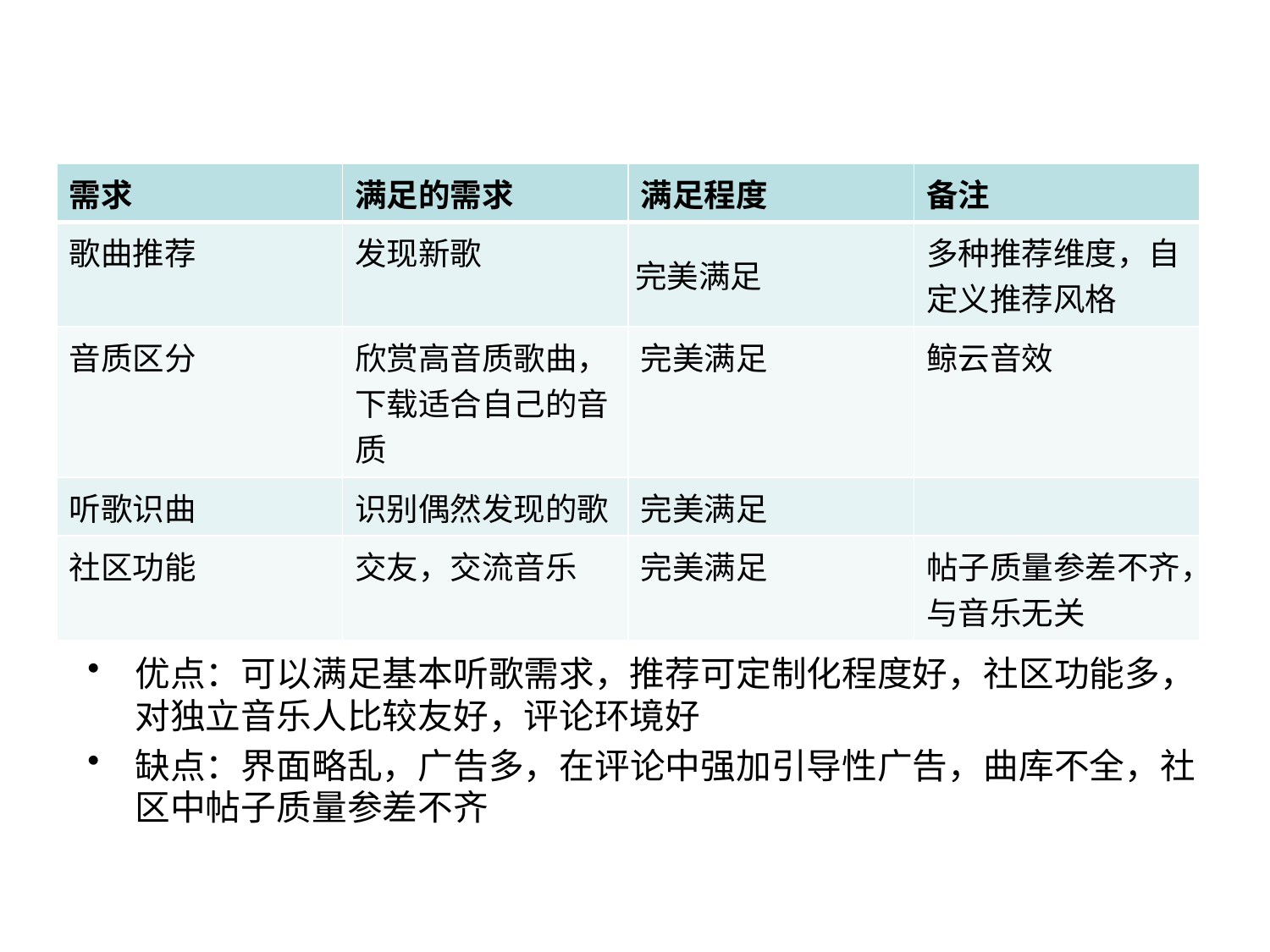

#
| 需求 | 满足的需求 | 满足程度 | 备注 |
| --- | --- | --- | --- |
| 歌曲推荐 | 发现新歌 | 完美满足 | 多种推荐维度，自定义推荐风格 |
| 音质区分 | 欣赏高音质歌曲，下载适合自己的音质 | 完美满足 | 鲸云音效 |
| 听歌识曲 | 识别偶然发现的歌 | 完美满足 |  |
| 社区功能 | 交友，交流音乐 | 完美满足 | 帖子质量参差不齐，与音乐无关 |
软件优缺点分析
优点：可以满足基本听歌需求，推荐可定制化程度好，社区功能多，对独立音乐人比较友好，评论环境好
缺点：界面略乱，广告多，在评论中强加引导性广告，曲库不全，社区中帖子质量参差不齐